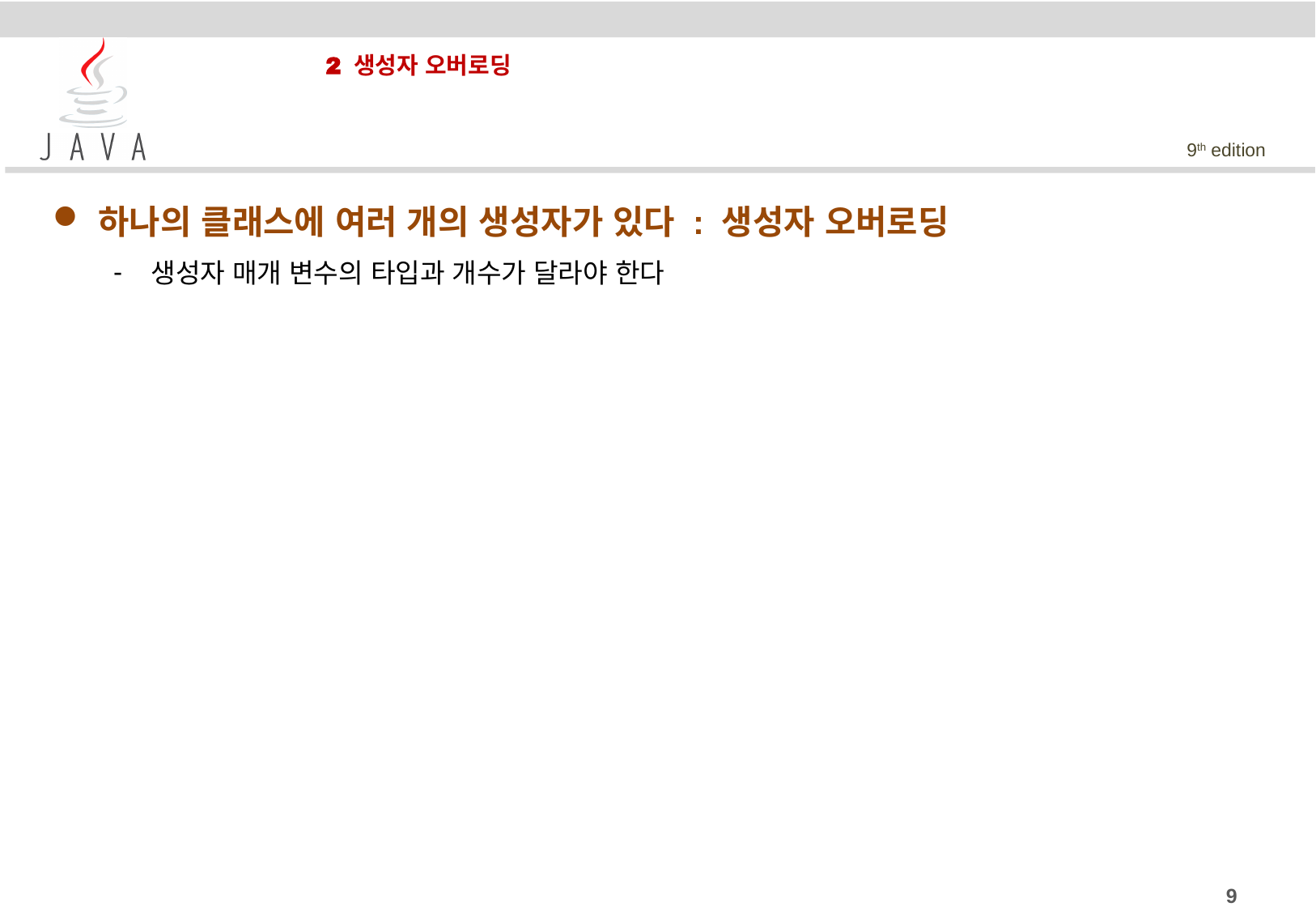

# 2 생성자 오버로딩

하나의 클래스에 여러 개의 생성자가 있다 : 생성자 오버로딩
생성자 매개 변수의 타입과 개수가 달라야 한다
9